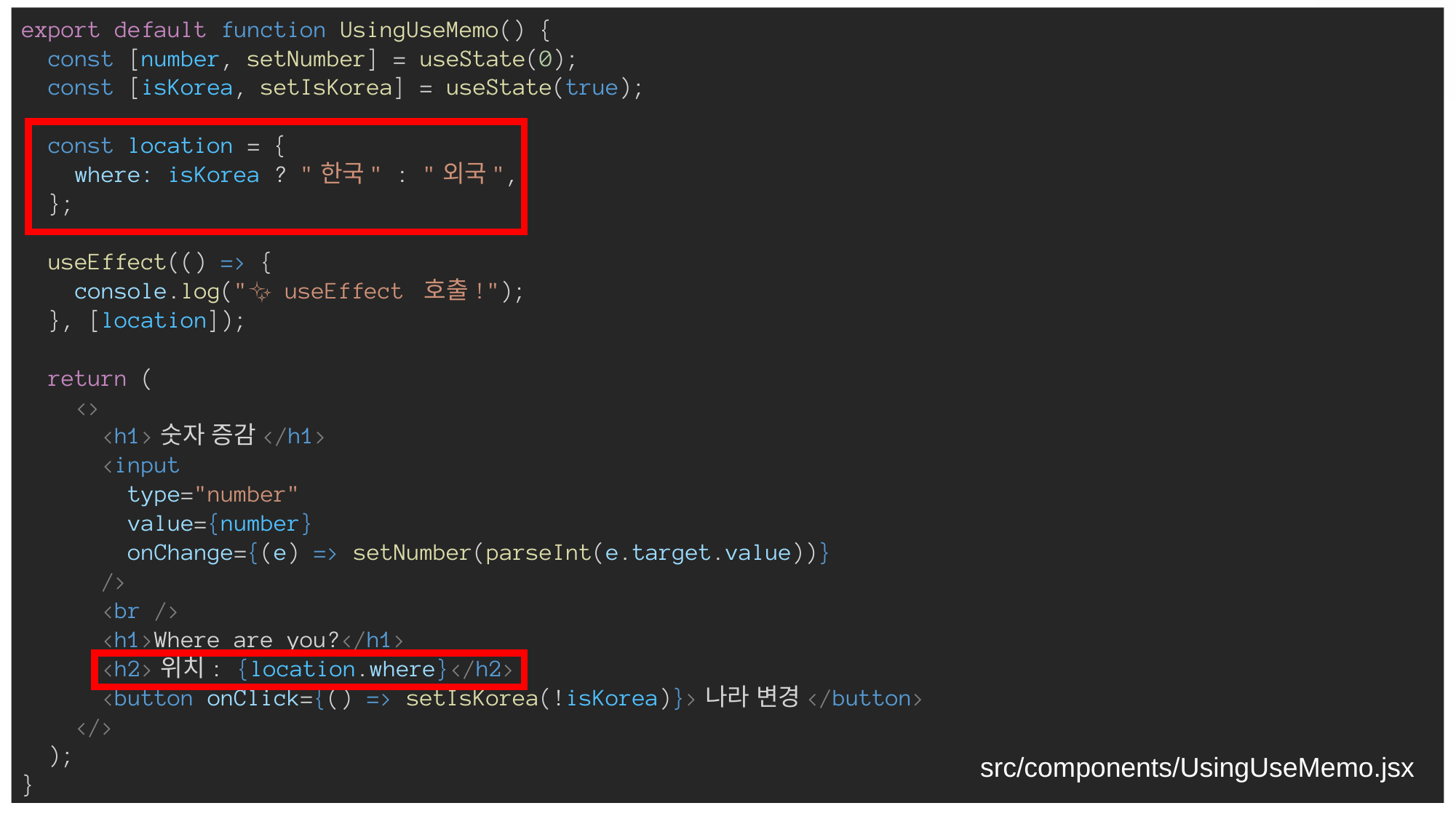

export default function UsingUseMemo() {
  const [number, setNumber] = useState(0);
  const [isKorea, setIsKorea] = useState(true);
  const location = {
    where: isKorea ? "한국" : "외국",
  };
  useEffect(() => {
    console.log("✨ useEffect 호출!");
  }, [location]);
  return (
    <>
      <h1>숫자 증감</h1>
      <input
        type="number"
        value={number}
        onChange={(e) => setNumber(parseInt(e.target.value))}
      />
      <br />
      <h1>Where are you?</h1>
      <h2>위치: {location.where}</h2>
      <button onClick={() => setIsKorea(!isKorea)}>나라 변경</button>
    </>
  );
}

src/components/UsingUseMemo.jsx